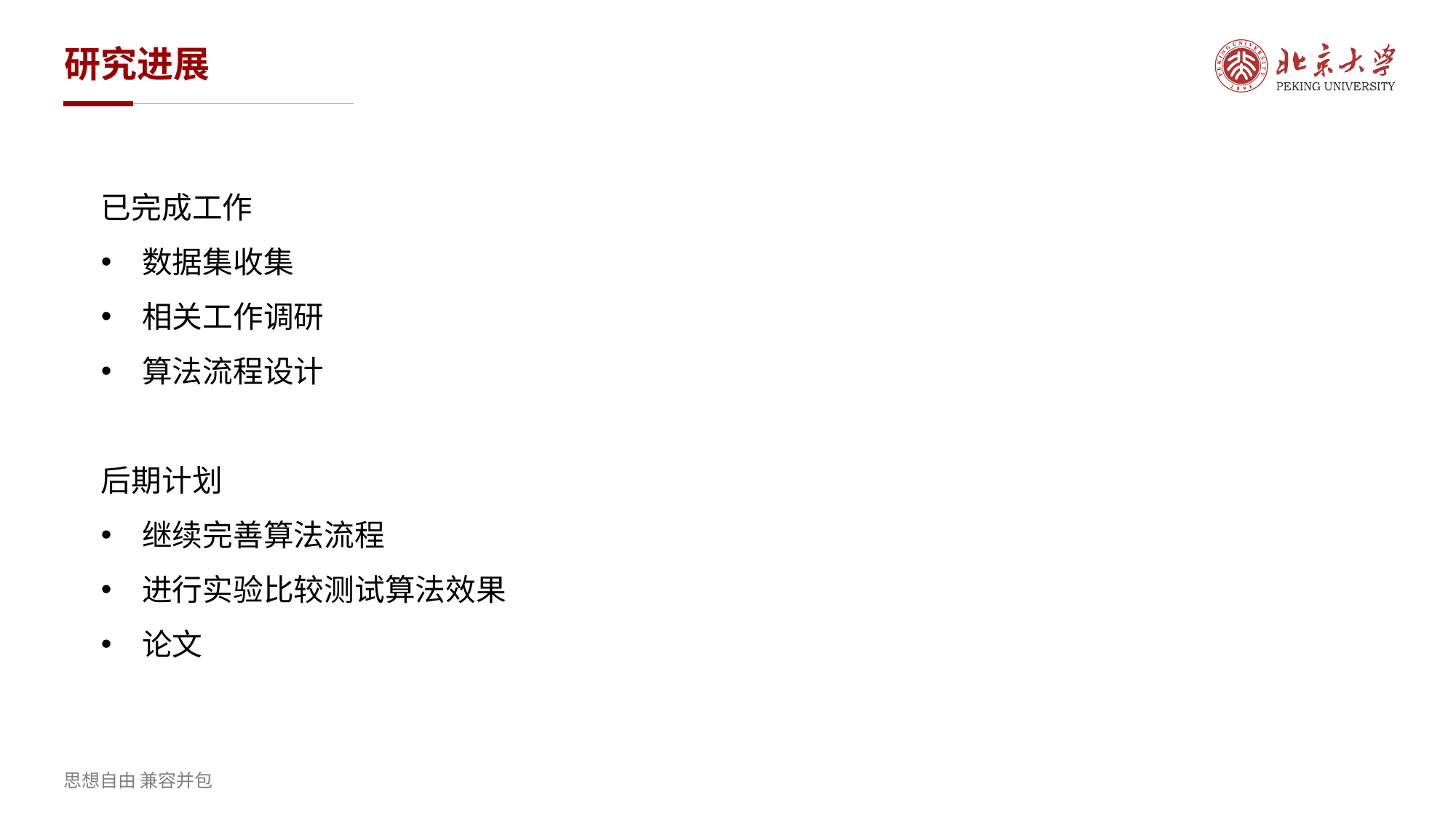

研究进展
已完成工作
数据集收集
相关工作调研
算法流程设计

后期计划
继续完善算法流程
进行实验比较测试算法效果
论文